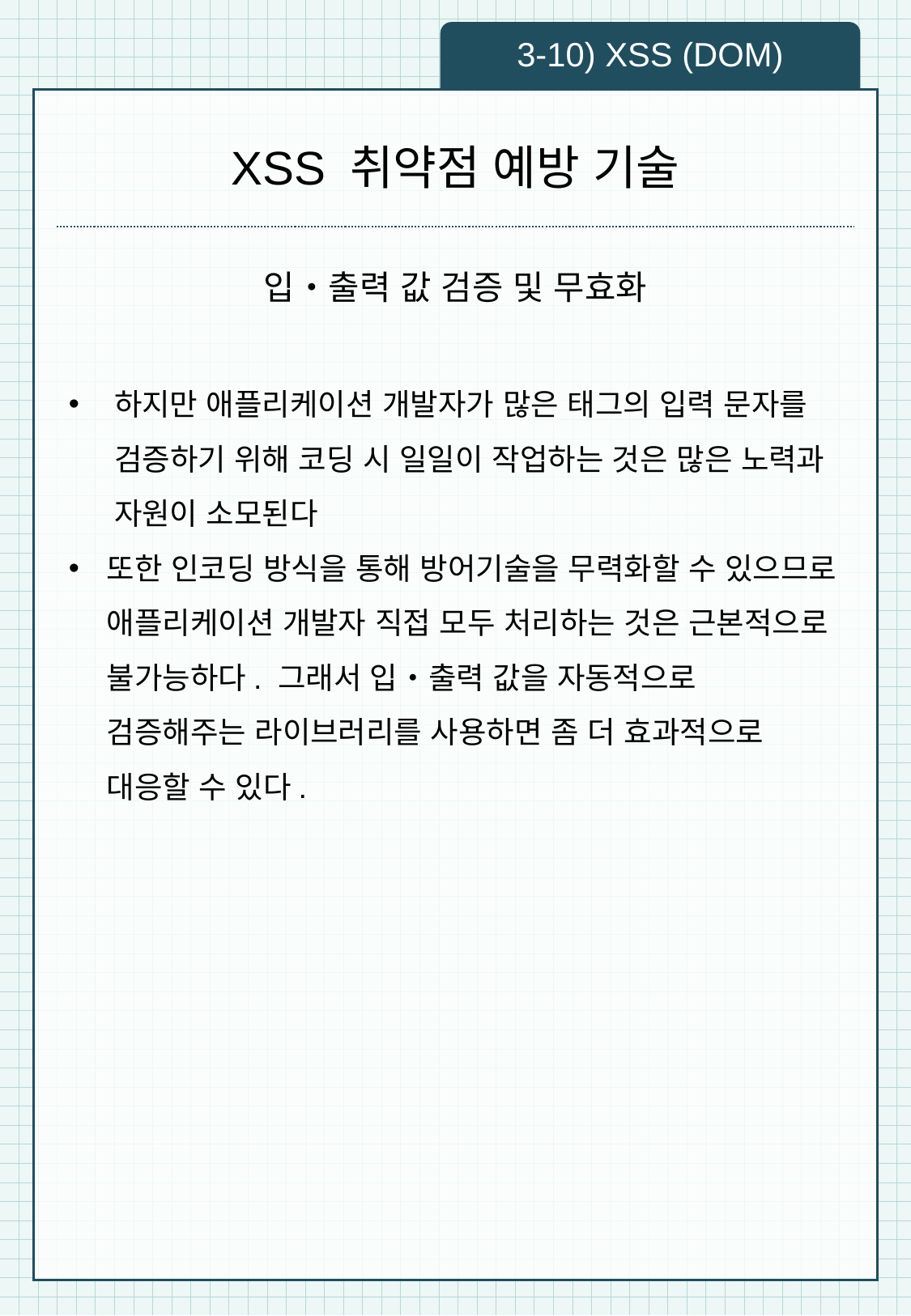

3-10) XSS (DOM)

# XSS 취약점 예방 기술
입・출력 값 검증 및 무효화

하지만 애플리케이션 개발자가 많은 태그의 입력 문자를 검증하기 위해 코딩 시 일일이 작업하는 것은 많은 노력과 자원이 소모된다
또한 인코딩 방식을 통해 방어기술을 무력화할 수 있으므로 애플리케이션 개발자 직접 모두 처리하는 것은 근본적으로 불가능하다. 그래서 입・출력 값을 자동적으로 검증해주는 라이브러리를 사용하면 좀 더 효과적으로 대응할 수 있다.